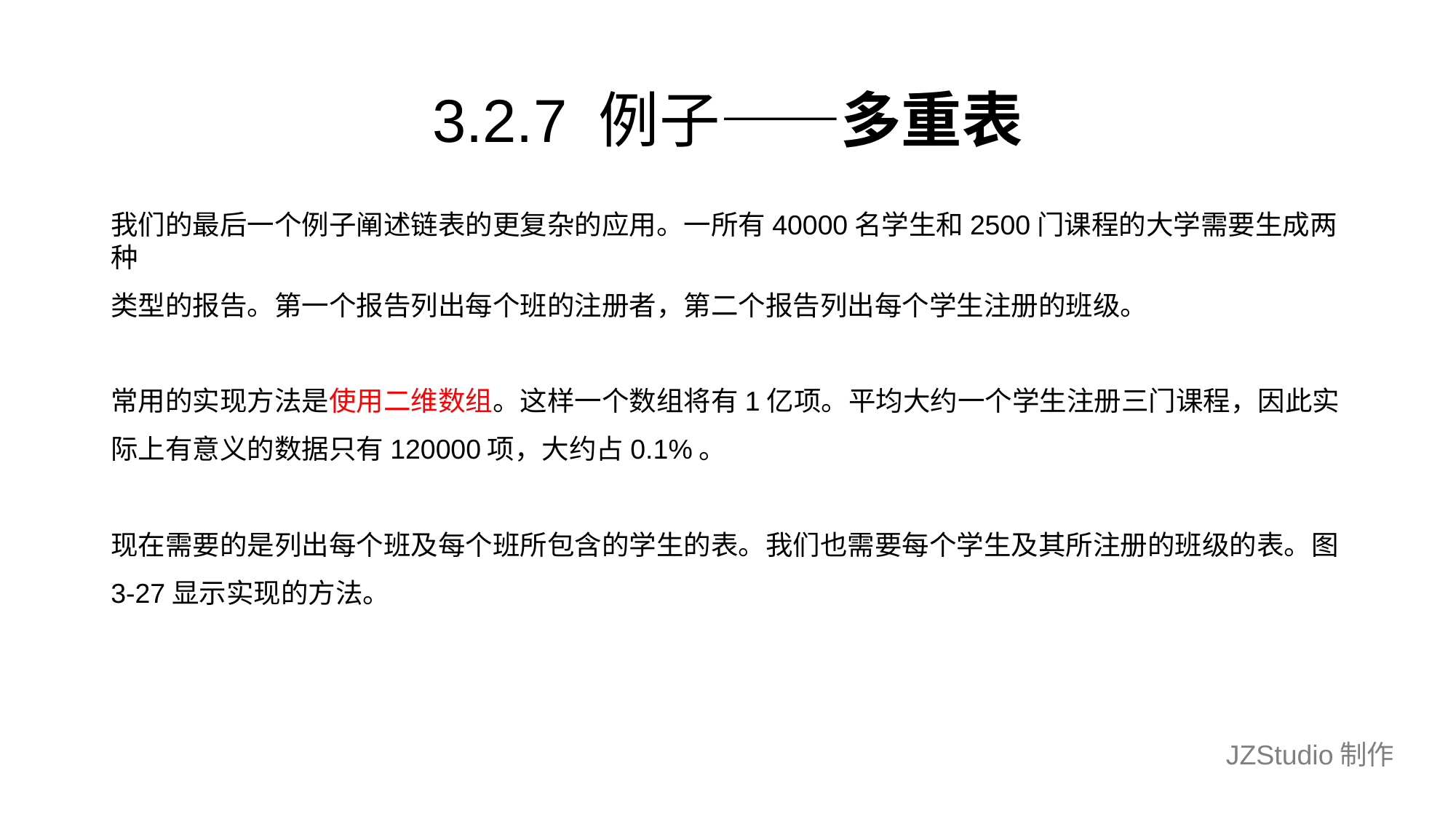

# 3.2.7 例子——多重表
我们的最后一个例子阐述链表的更复杂的应用。一所有40000名学生和2500门课程的大学需要生成两种
类型的报告。第一个报告列出每个班的注册者，第二个报告列出每个学生注册的班级。

常用的实现方法是使用二维数组。这样一个数组将有1亿项。平均大约一个学生注册三门课程，因此实
际上有意义的数据只有120000项，大约占0.1%。

现在需要的是列出每个班及每个班所包含的学生的表。我们也需要每个学生及其所注册的班级的表。图
3-27显示实现的方法。